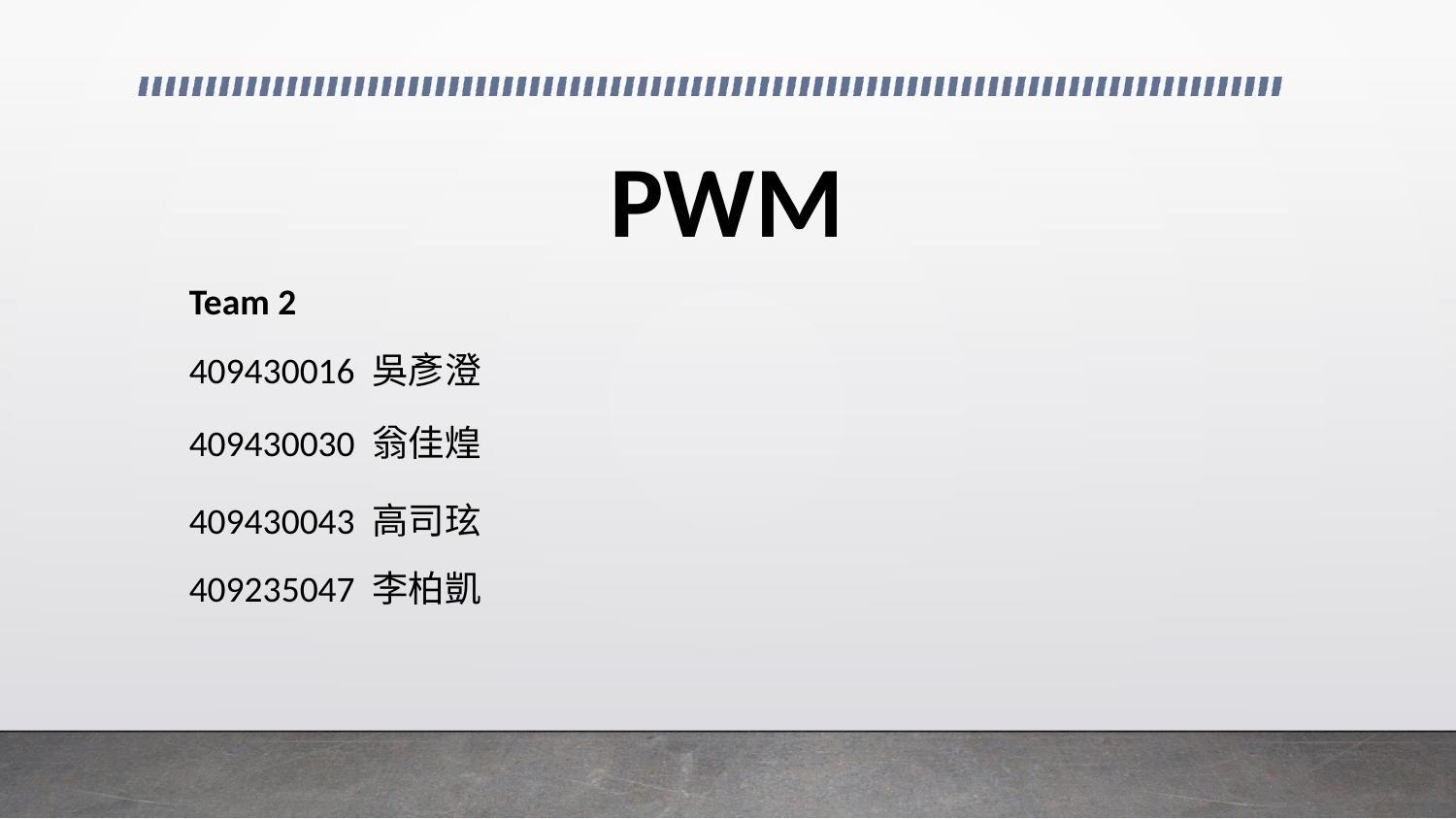

# PWM
Team 2
409430016 吳彥澄
409430030 翁佳煌
409430043 高司玹
409235047 李柏凱